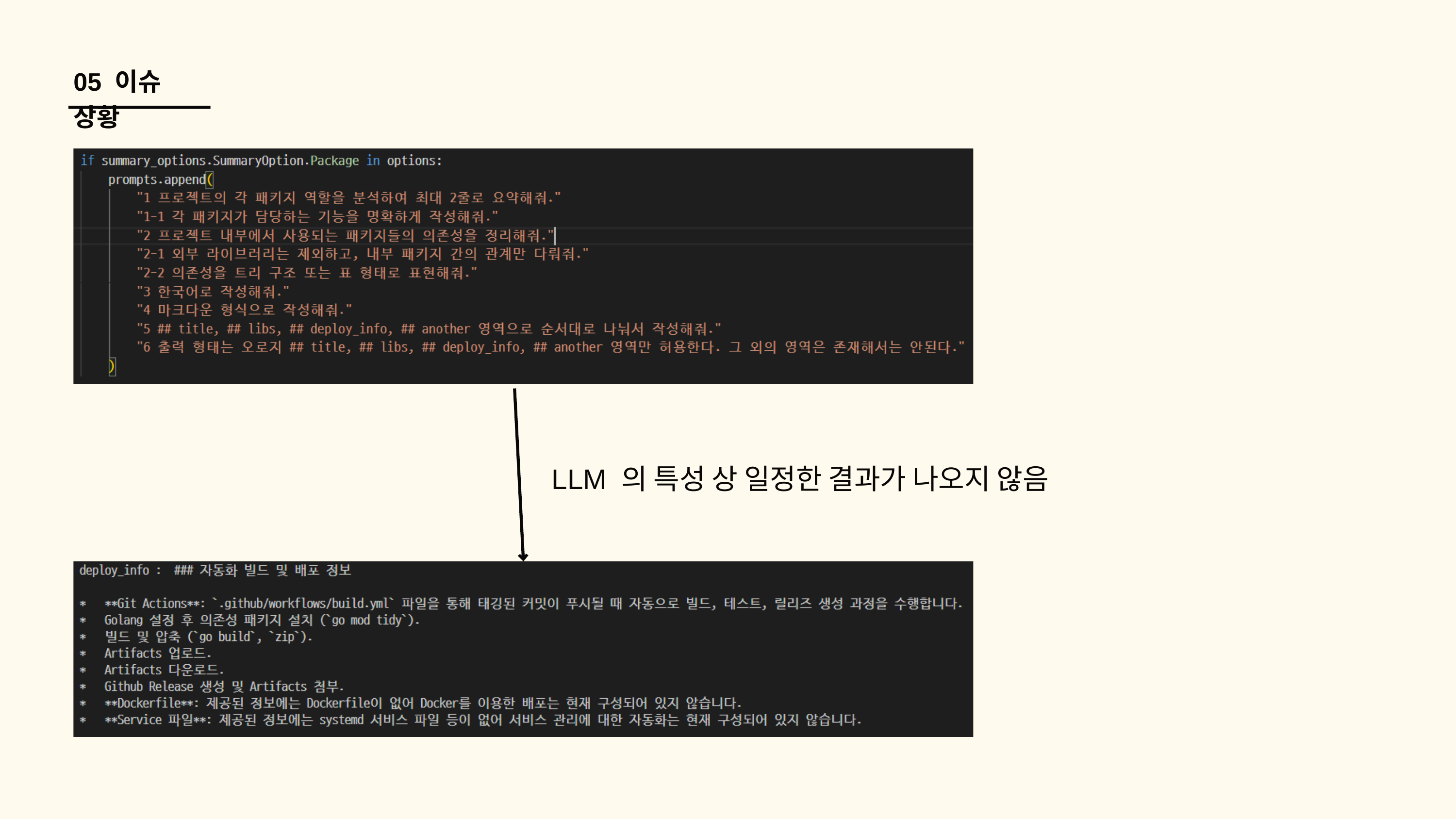

05 이슈 상황

LLM 의 특성 상 일정한 결과가 나오지 않음